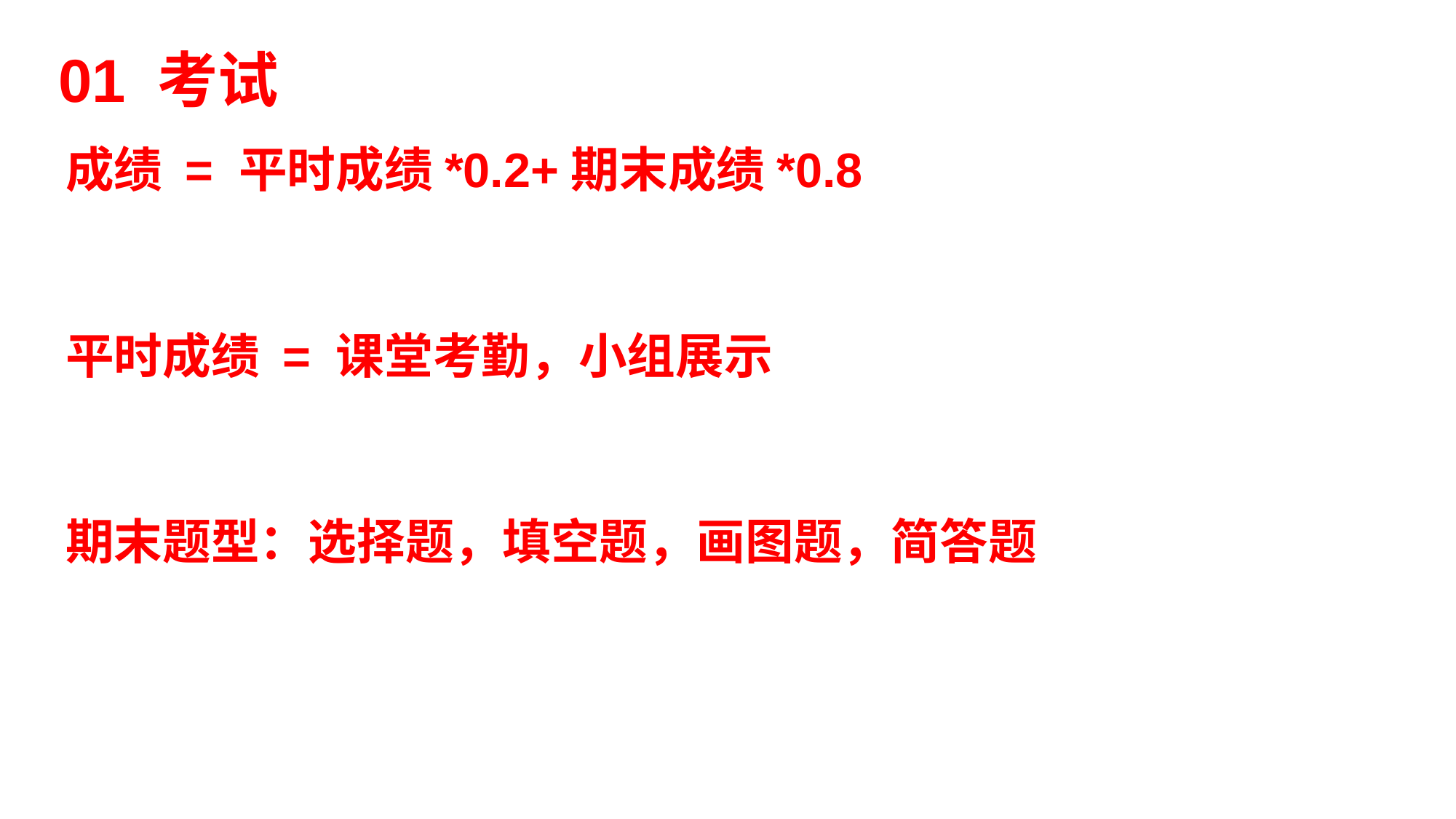

01 考试
成绩 = 平时成绩*0.2+期末成绩*0.8
平时成绩 = 课堂考勤，小组展示
期末题型：选择题，填空题，画图题，简答题